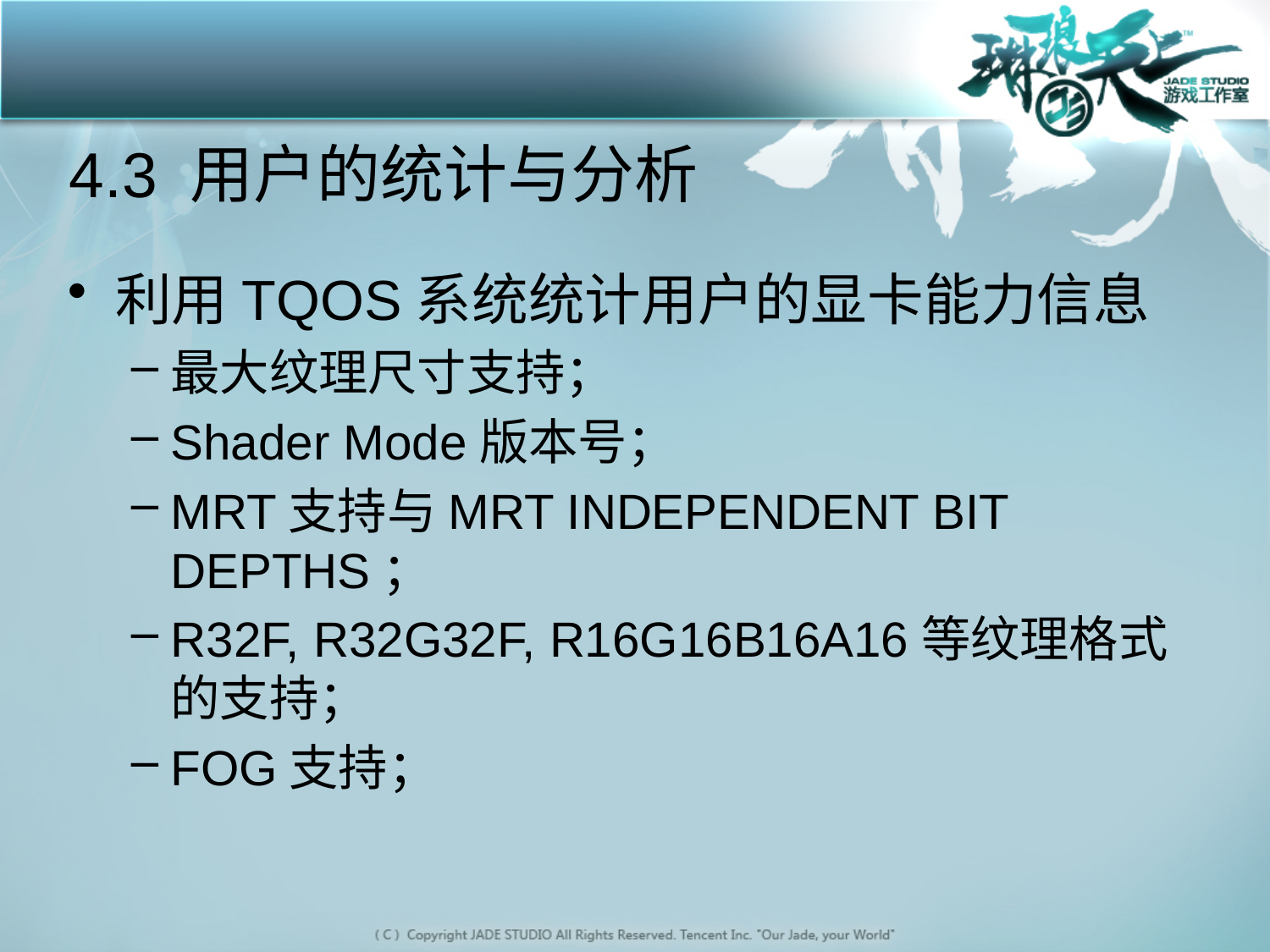

# 4.3 用户的统计与分析
利用TQOS系统统计用户的显卡能力信息
最大纹理尺寸支持；
Shader Mode版本号；
MRT支持与MRT INDEPENDENT BIT DEPTHS；
R32F, R32G32F, R16G16B16A16等纹理格式的支持；
FOG支持；